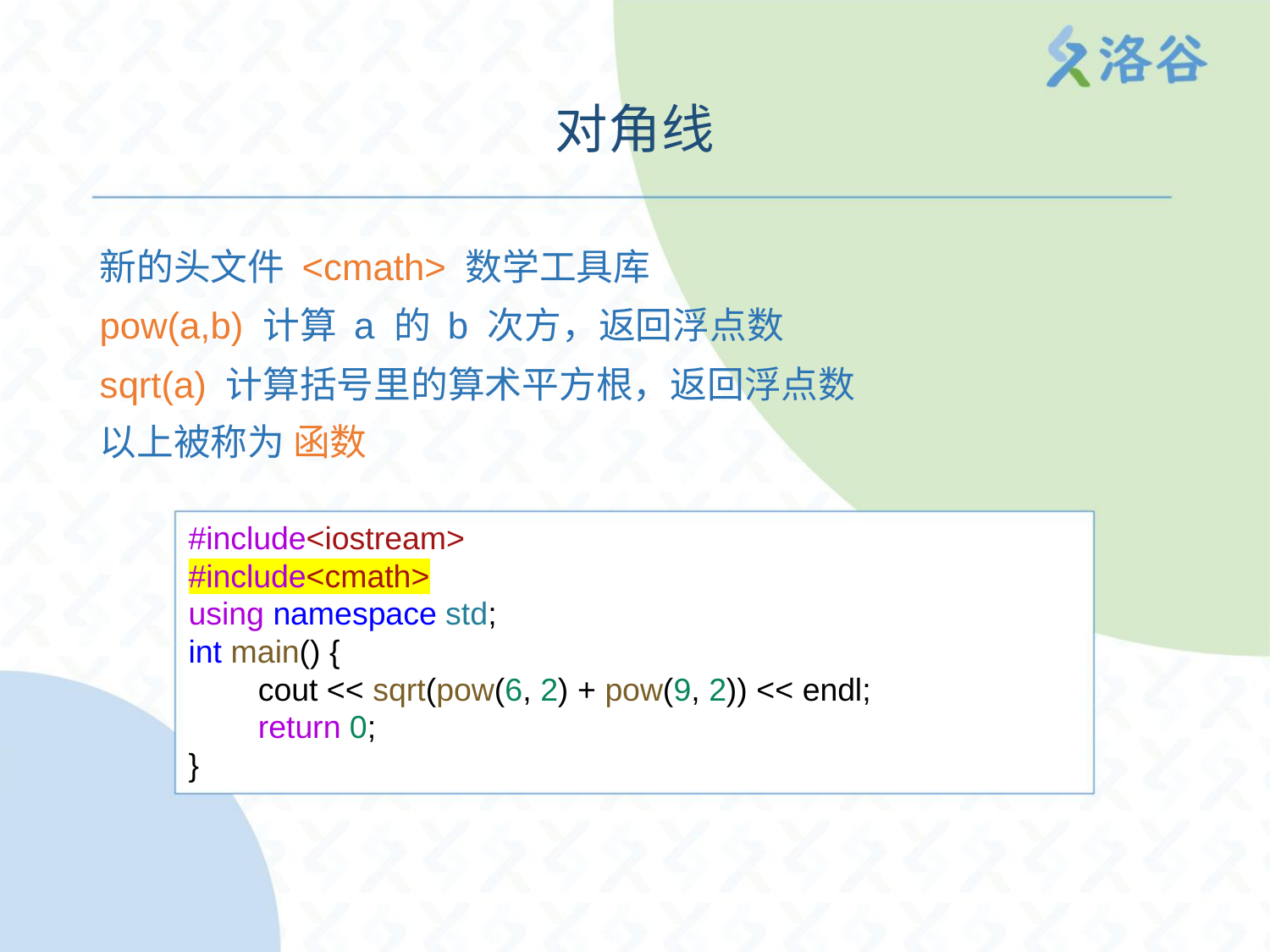

对角线
新的头文件 <cmath> 数学工具库
pow(a,b) 计算 a 的 b 次方，返回浮点数
sqrt(a) 计算括号里的算术平方根，返回浮点数
以上被称为 函数
#include<iostream>
#include<cmath>
using namespace std;
int main() {
cout << sqrt(pow(6, 2) + pow(9, 2)) << endl;
return 0;
}